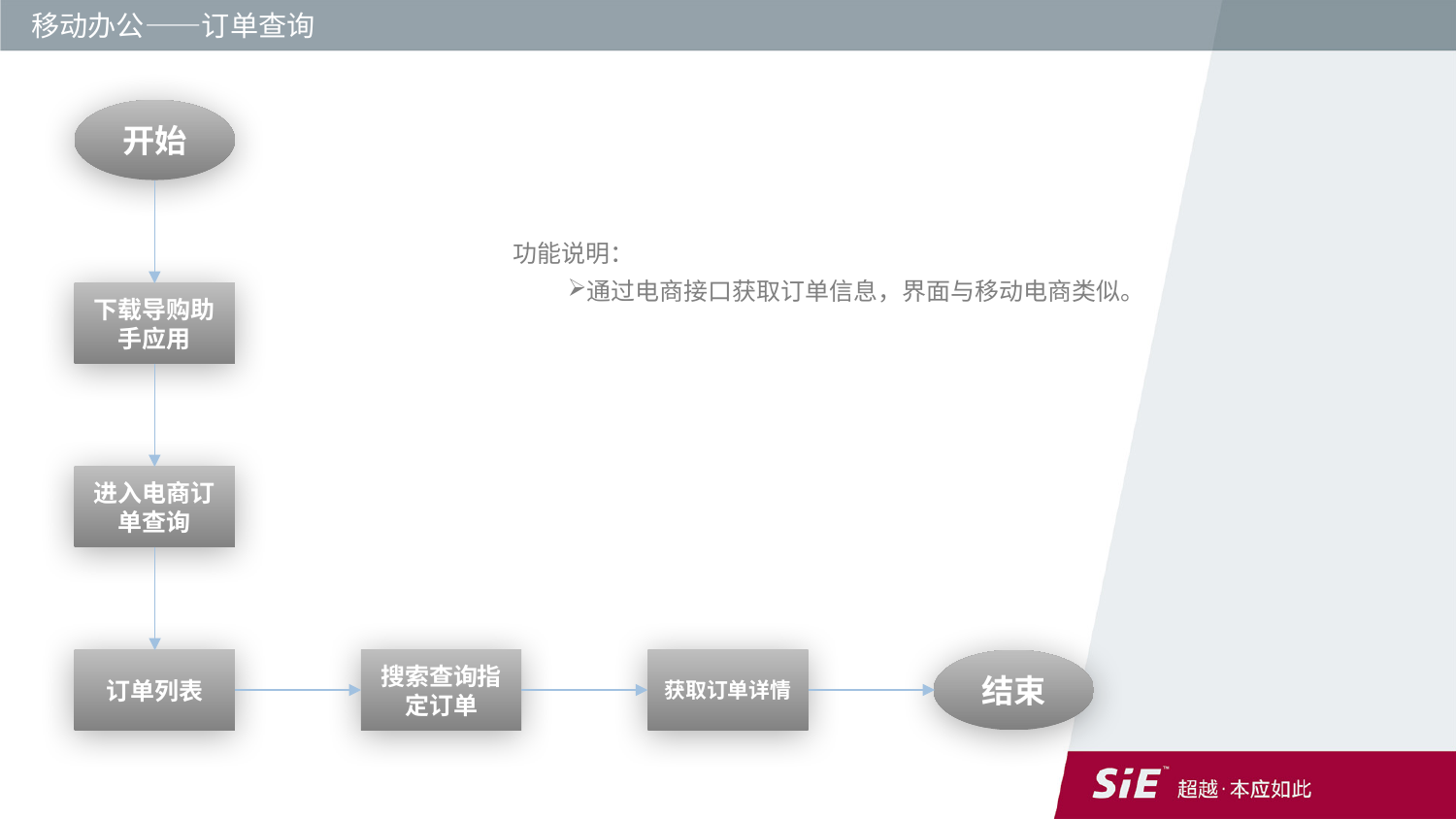

移动办公——订单查询
开始
功能说明：
通过电商接口获取订单信息，界面与移动电商类似。
下载导购助手应用
进入电商订单查询
搜索查询指定订单
获取订单详情
结束
订单列表